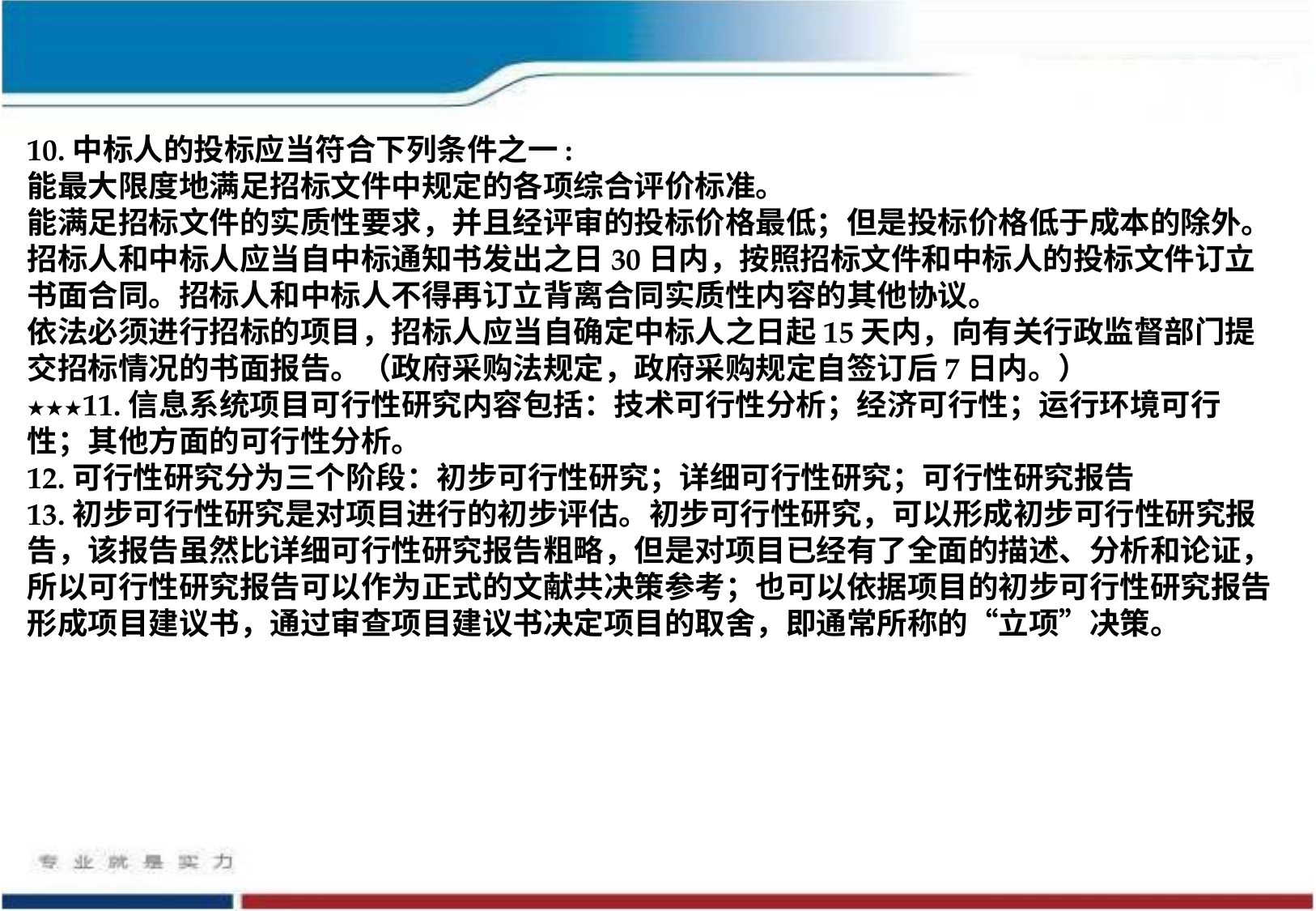

10.中标人的投标应当符合下列条件之一:
能最大限度地满足招标文件中规定的各项综合评价标准。
能满足招标文件的实质性要求，并且经评审的投标价格最低；但是投标价格低于成本的除外。
招标人和中标人应当自中标通知书发出之日30日内，按照招标文件和中标人的投标文件订立书面合同。招标人和中标人不得再订立背离合同实质性内容的其他协议。
依法必须进行招标的项目，招标人应当自确定中标人之日起15天内，向有关行政监督部门提交招标情况的书面报告。（政府采购法规定，政府采购规定自签订后7日内。）
★★★11.信息系统项目可行性研究内容包括：技术可行性分析；经济可行性；运行环境可行性；其他方面的可行性分析。
12.可行性研究分为三个阶段：初步可行性研究；详细可行性研究；可行性研究报告
13.初步可行性研究是对项目进行的初步评估。初步可行性研究，可以形成初步可行性研究报告，该报告虽然比详细可行性研究报告粗略，但是对项目已经有了全面的描述、分析和论证，所以可行性研究报告可以作为正式的文献共决策参考；也可以依据项目的初步可行性研究报告形成项目建议书，通过审查项目建议书决定项目的取舍，即通常所称的“立项”决策。